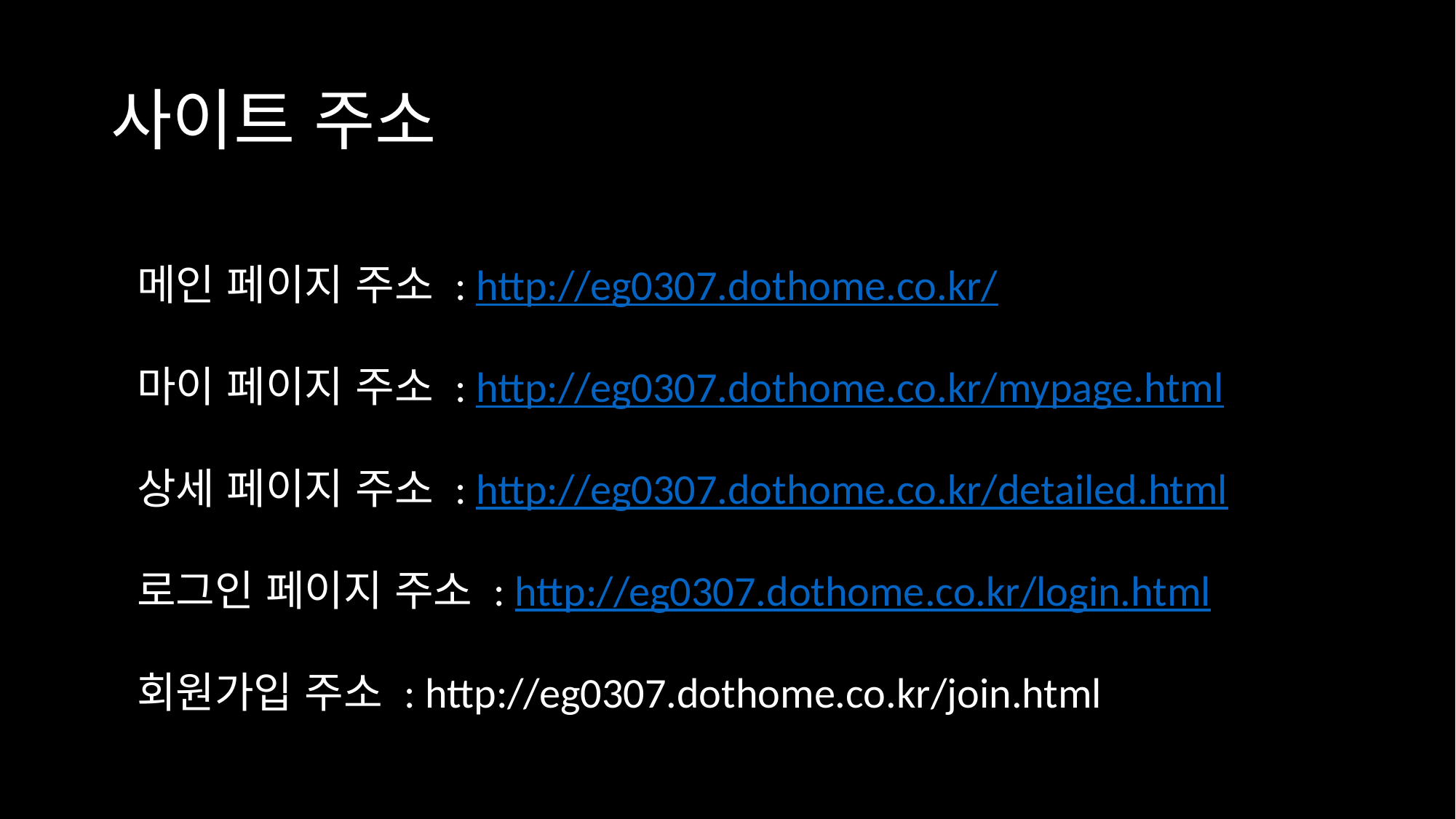

# 사이트 주소
메인 페이지 주소 : http://eg0307.dothome.co.kr/

마이 페이지 주소 : http://eg0307.dothome.co.kr/mypage.html

상세 페이지 주소 : http://eg0307.dothome.co.kr/detailed.html

로그인 페이지 주소 : http://eg0307.dothome.co.kr/login.html

회원가입 주소 : http://eg0307.dothome.co.kr/join.html